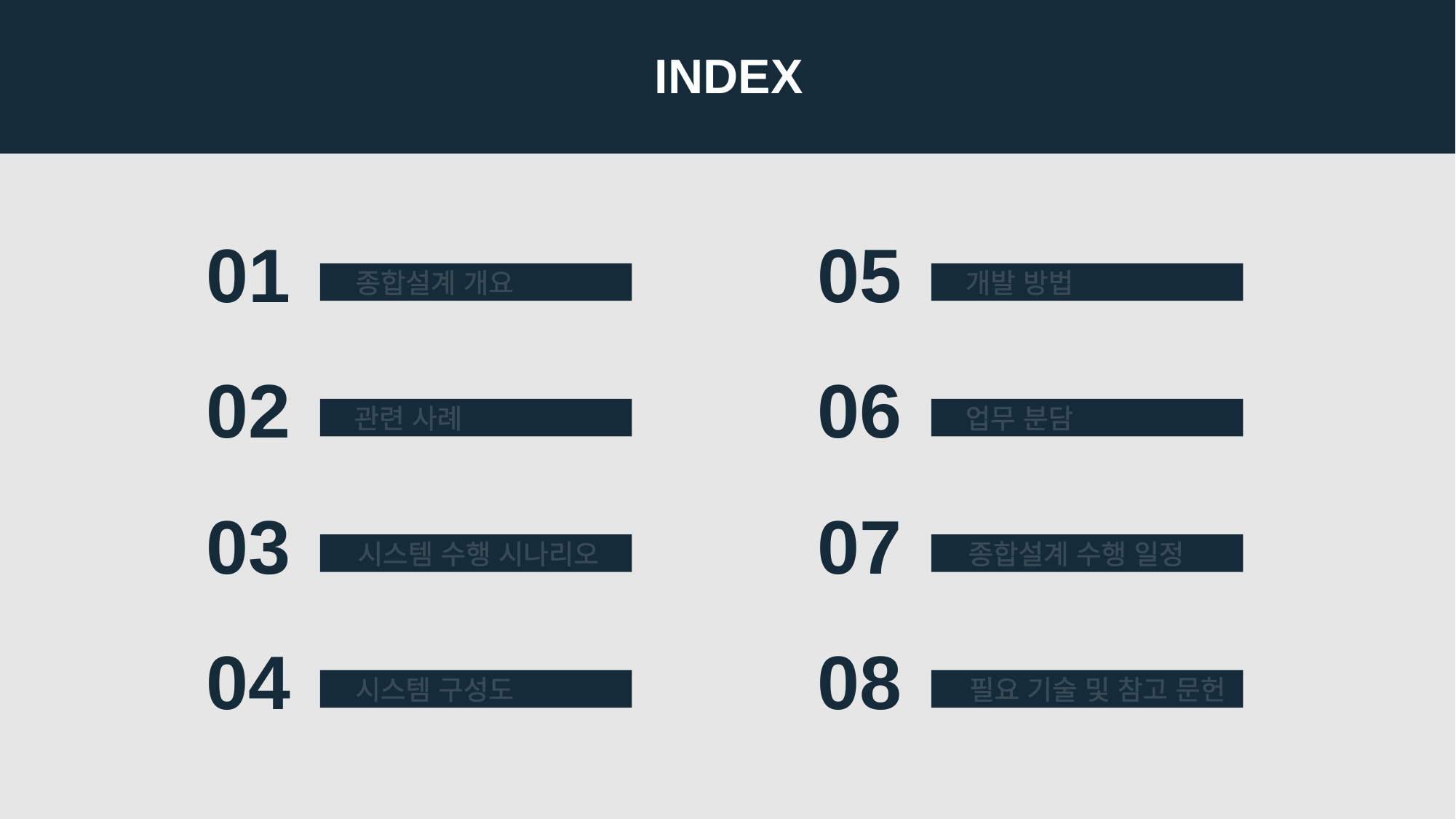

INDEX

01
종합설계 개요

05
개발 방법

02
관련 사례

06
업무 분담

03
시스템 수행 시나리오

07
종합설계 수행 일정

04
시스템 구성도

08
필요 기술 및 참고 문헌